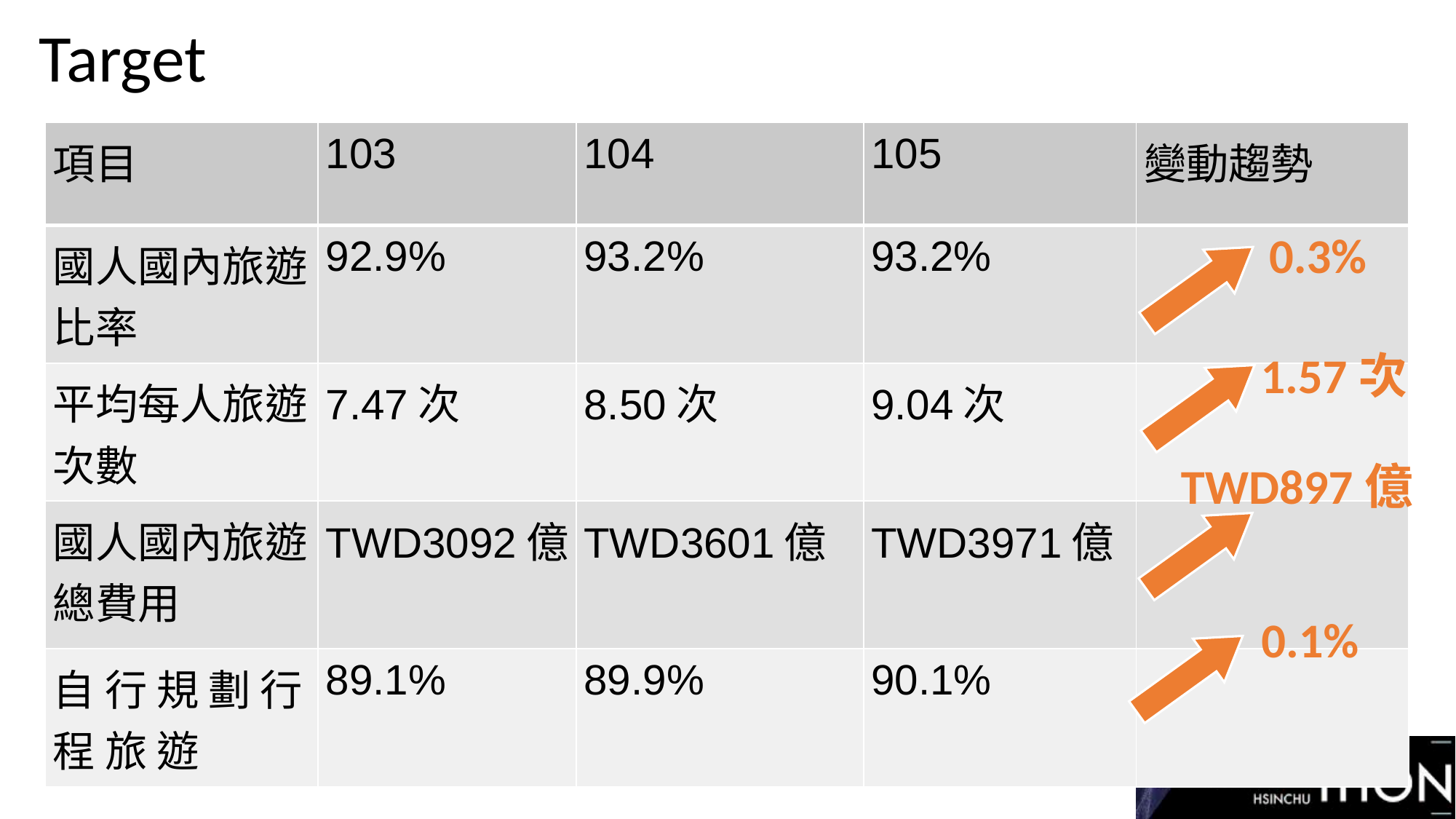

# Target
| 項目 | 103 | 104 | 105 | 變動趨勢 |
| --- | --- | --- | --- | --- |
| 國人國內旅遊比率 | 92.9% | 93.2% | 93.2% |  |
| 平均每人旅遊次數 | 7.47次 | 8.50次 | 9.04次 |  |
| 國人國內旅遊總費用 | TWD3092億 | TWD3601億 | TWD3971億 |  |
| 自 行 規 劃 行 程 旅 遊 | 89.1% | 89.9% | 90.1% |  |
0.3%

1.57次

TWD897億

0.1%